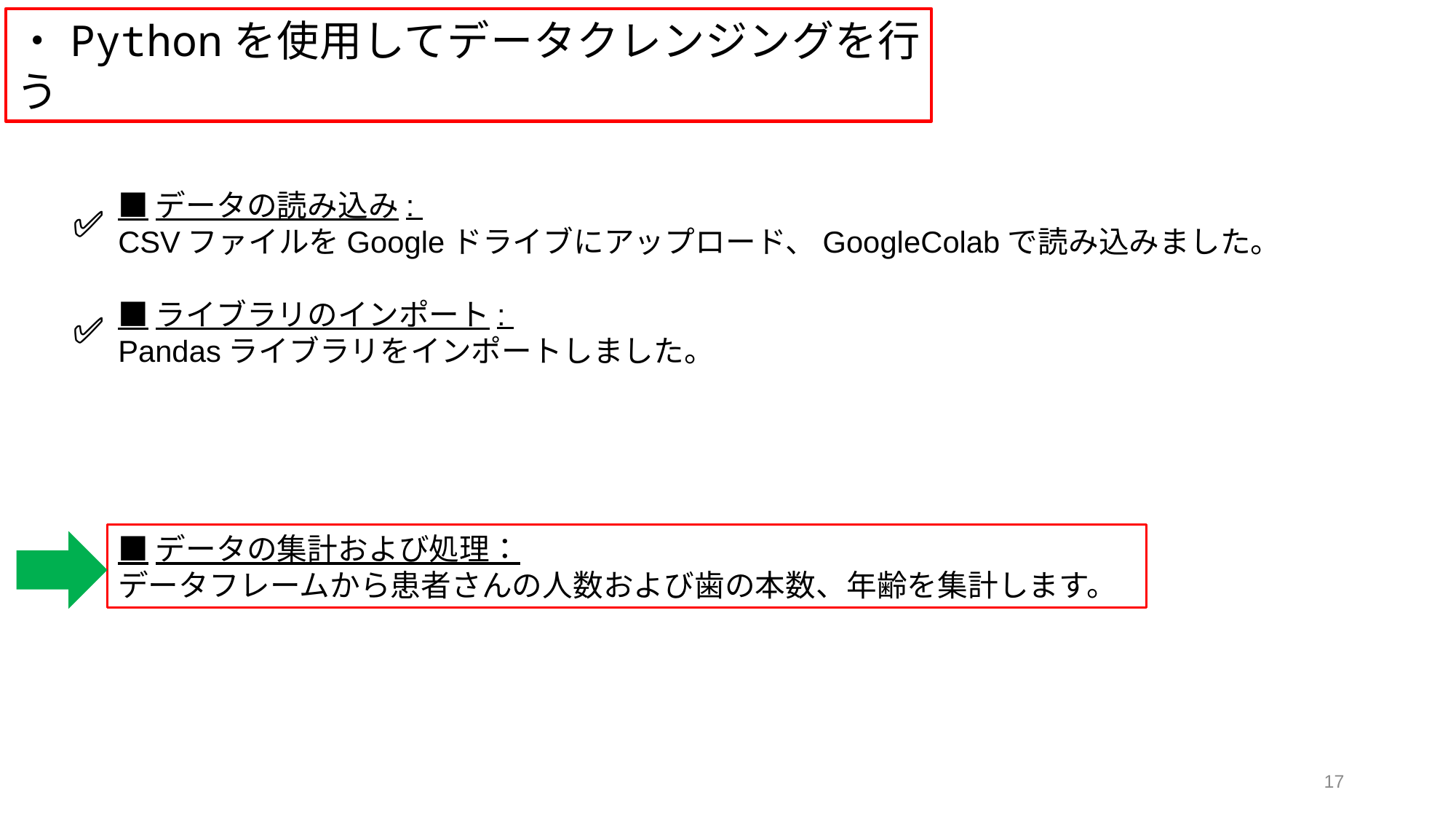

・Pythonを使用してデータクレンジングを行う
■データの読み込み:
CSVファイルをGoogleドライブにアップロード、GoogleColabで読み込みました。
✅
■ライブラリのインポート:
Pandasライブラリをインポートしました。
✅
■データの集計および処理：
データフレームから患者さんの人数および歯の本数、年齢を集計します。

17